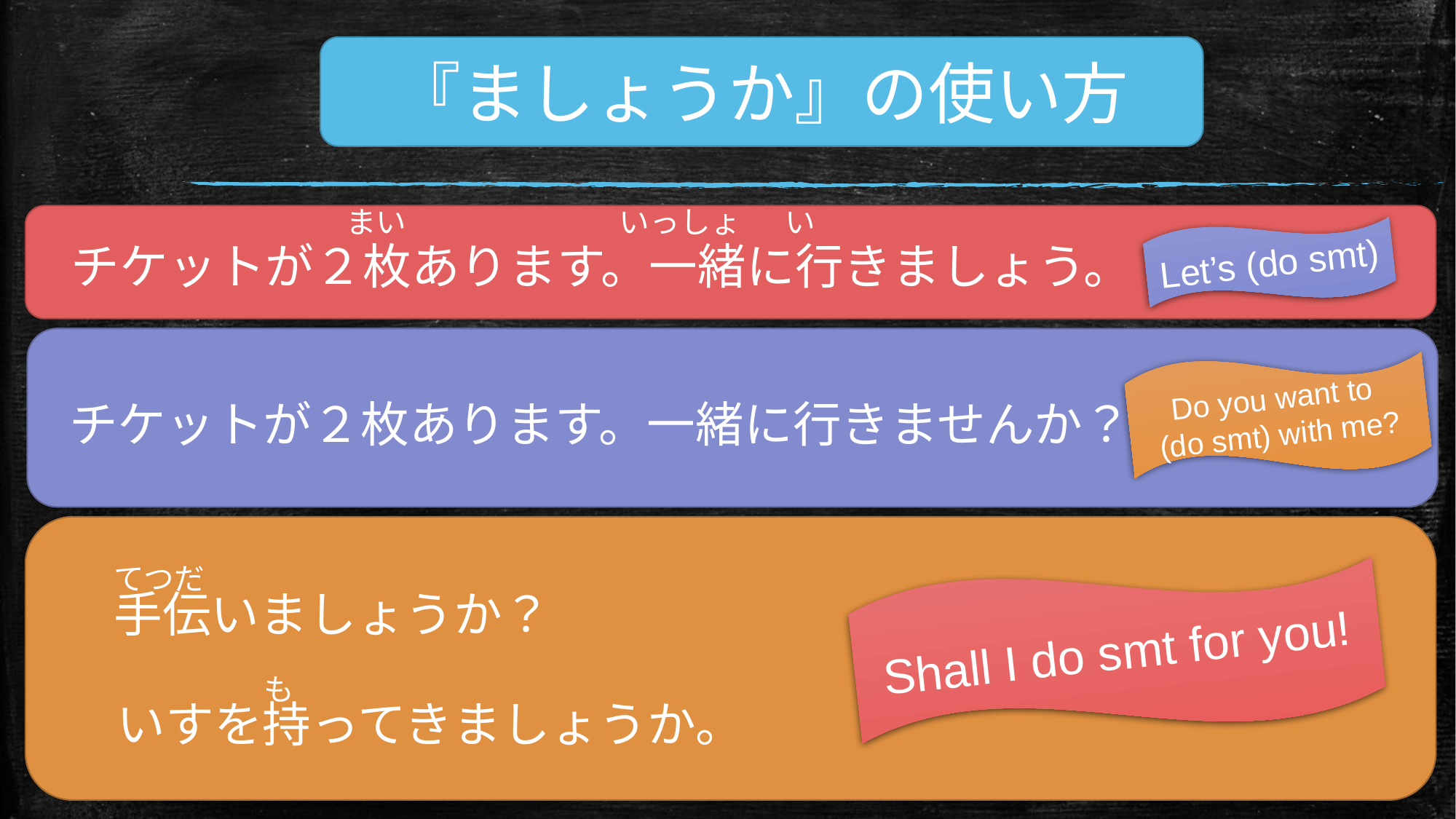

『ましょうか』の使い方
　まい　　　　　　　いっしょ　  い

Let’s (do smt)
チケットが２枚あります。一緒に行きましょう。

Do you want to
(do smt) with me?
チケットが２枚あります。一緒に行きませんか？

てつだ
Shall I do smt for you!
手伝いましょうか？
も
いすを持ってきましょうか。